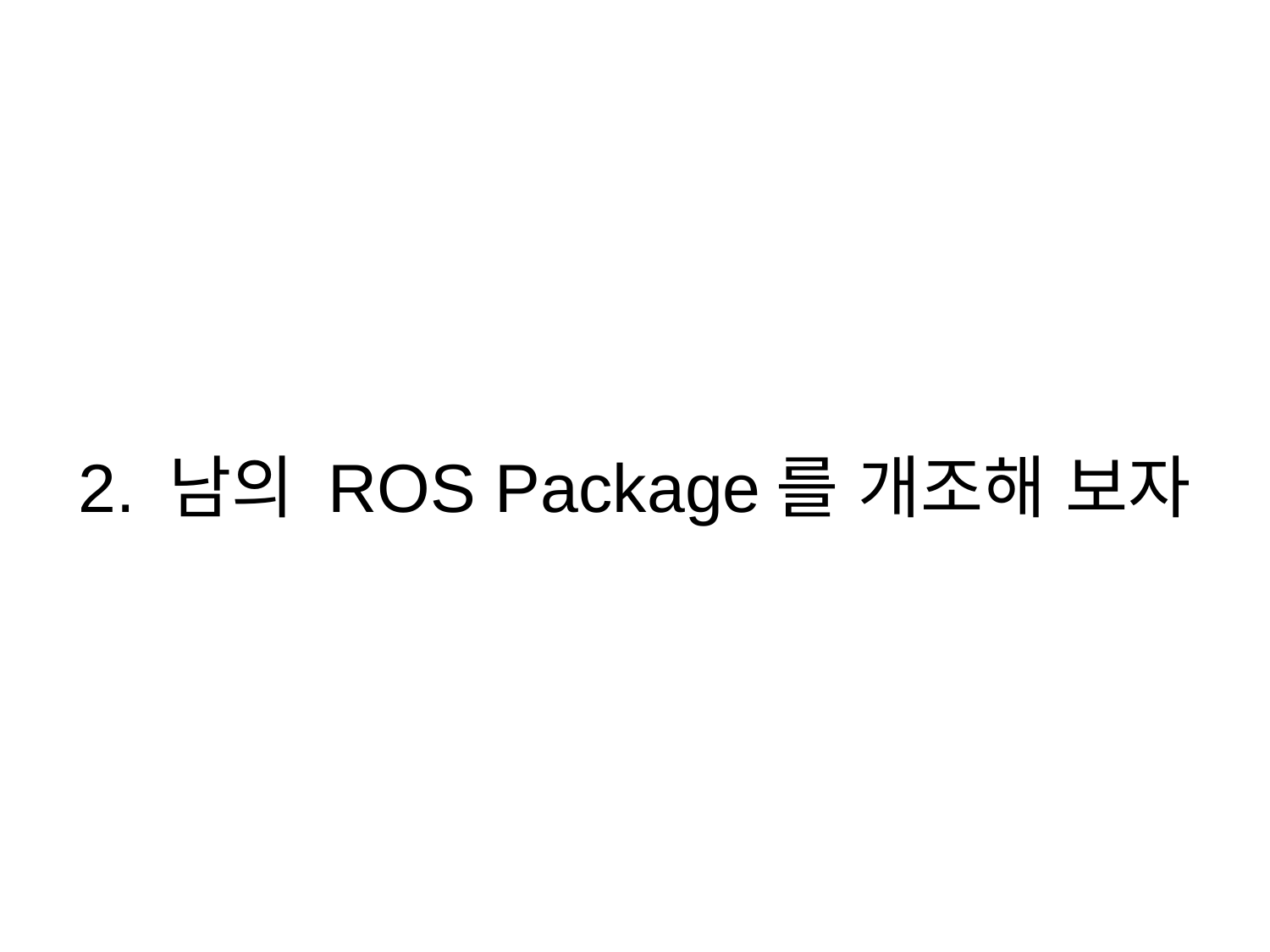

# 2. 남의 ROS Package를 개조해 보자